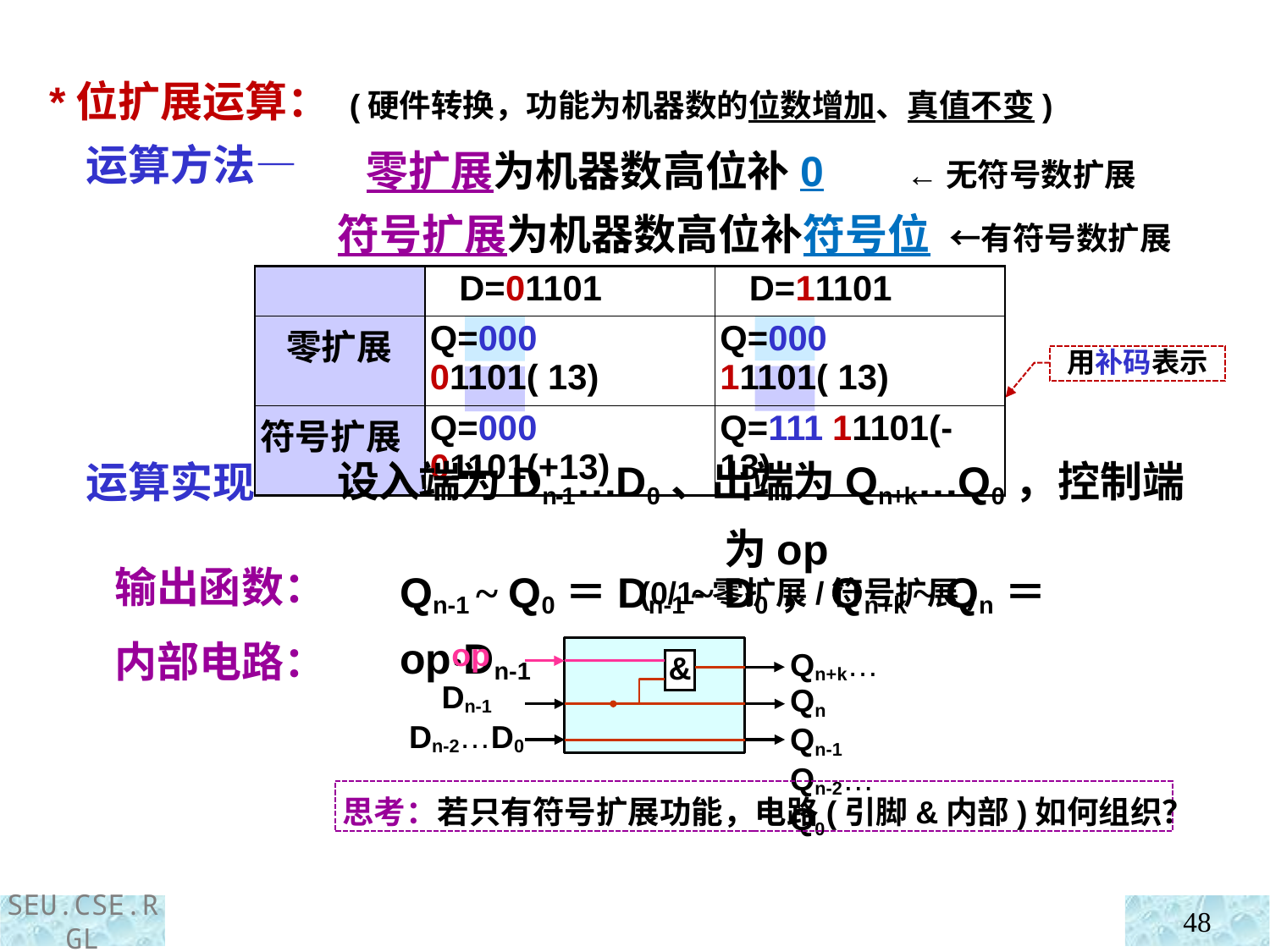

*位扩展运算： (硬件转换，功能为机器数的位数增加、真值不变)
    运算方法—

    运算实现—

       输出函数：
       内部电路：
  零扩展为机器数高位补0       ←无符号数扩展
符号扩展为机器数高位补符号位  ←有符号数扩展
|  | D=01101 | D=11101 |
| --- | --- | --- |
| 零扩展 | Q=000 01101( 13) | Q=000 11101( 13) |
| 符号扩展 | Q=000 01101(+13) | Q=111 11101(-13) |

用补码表示

设入端为Dn-1…D0、出端为Qn+k…Q0，控制端为op
                                  (0/1-零扩展/符号扩展)
Qn-1 ~ Q0＝Dn-1 ~ D0，Qn+k ~ Qn＝op·Dn-1
     op
    Dn-1
Dn-2…D0

Qn+k…Qn
Qn-1
Qn-2…Q0
&
思考：若只有符号扩展功能，电路(引脚&内部)如何组织？
48